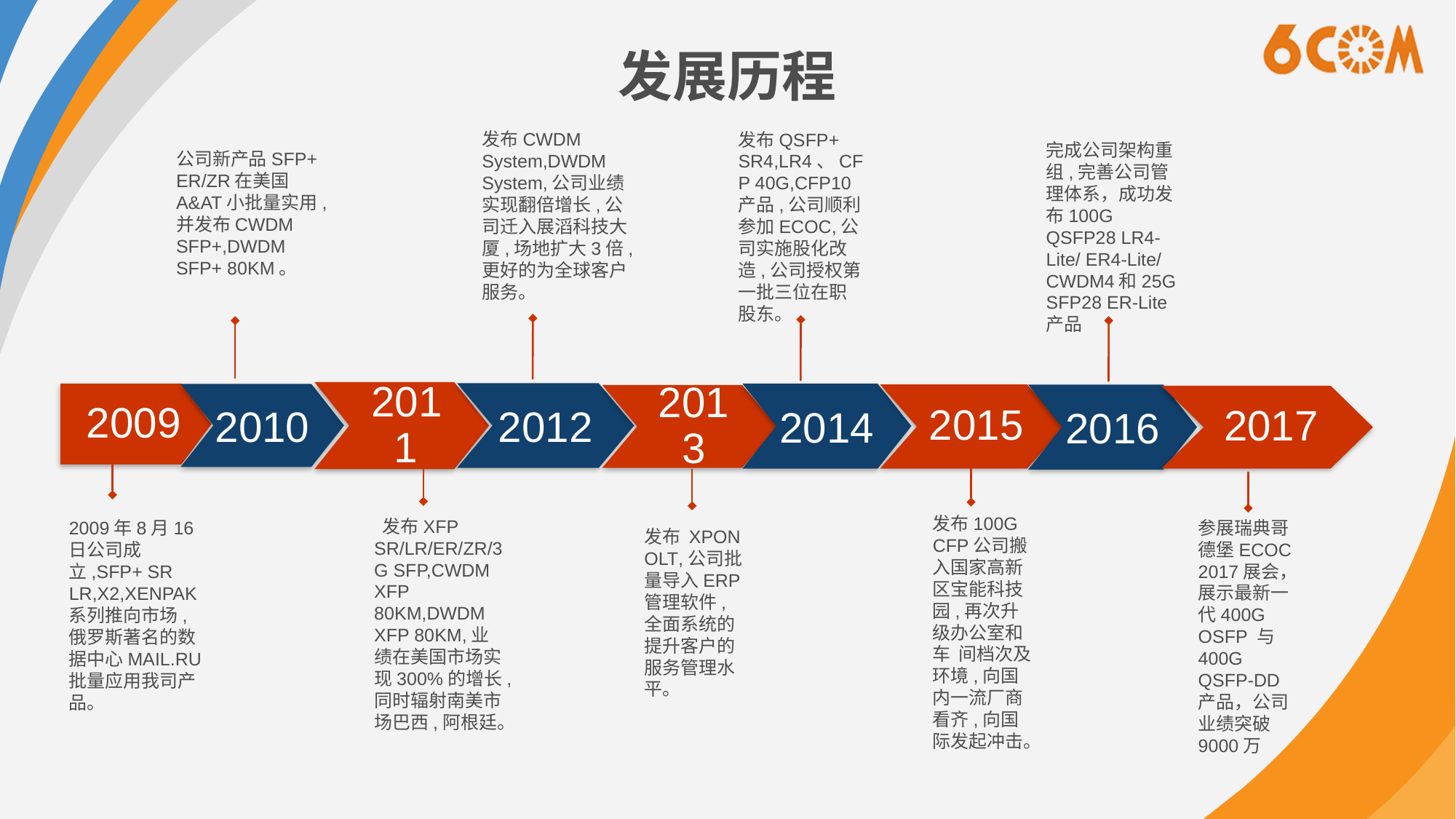

# 发展历程
发布CWDM System,DWDM System,公司业绩实现翻倍增长,公司迁入展滔科技大厦,场地扩大3倍,更好的为全球客户服务。
发布QSFP+ SR4,LR4、CFP 40G,CFP10产品,公司顺利参加ECOC,公司实施股化改造,公司授权第一批三位在职股东。
公司新产品SFP+ ER/ZR在美国A&AT小批量实用,并发布CWDM SFP+,DWDM SFP+ 80KM。
2011
2012
2009
2014
2010
2015
2013
发布100G CFP公司搬入国家高新区宝能科技园,再次升级办公室和车  间档次及环境,向国内一流厂商看齐,向国际发起冲击。
 发布XFP SR/LR/ER/ZR/3G SFP,CWDM XFP 80KM,DWDM XFP 80KM,业绩在美国市场实现300%的增长,同时辐射南美市场巴西,阿根廷。
2009年8月16日公司成立,SFP+ SR LR,X2,XENPAK系列推向市场,俄罗斯著名的数据中心MAIL.RU 批量应用我司产品。
发布 XPON OLT,公司批量导入ERP管理软件,全面系统的提升客户的服务管理水平。
完成公司架构重组,完善公司管理体系，成功发布100G QSFP28 LR4-Lite/ ER4-Lite/ CWDM4和25G SFP28 ER-Lite产品

2016
2017
参展瑞典哥德堡ECOC 2017展会，展示最新一代400G OSFP 与400G QSFP-DD产品，公司业绩突破9000万